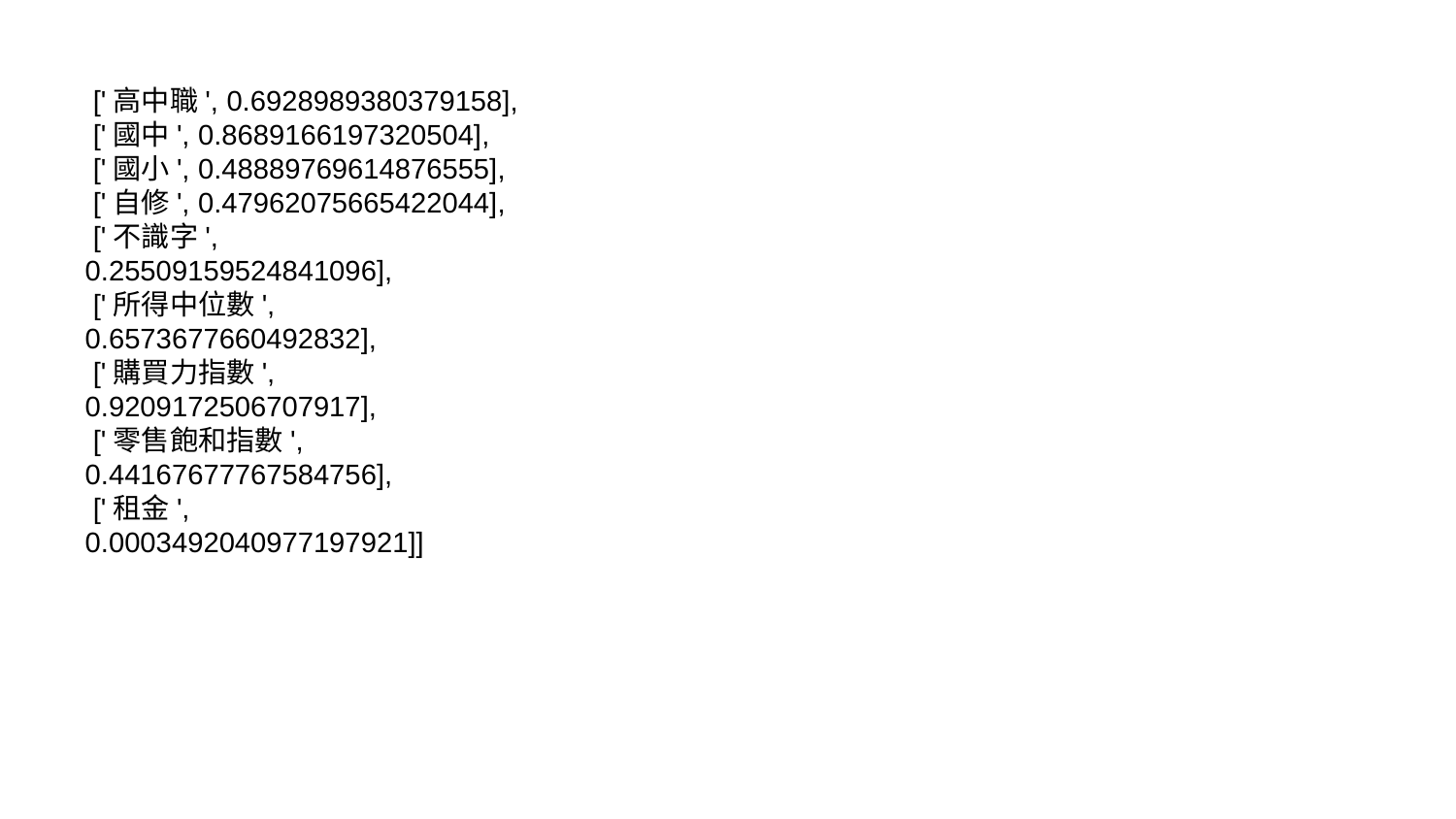

['高中職', 0.6928989380379158],
 ['國中', 0.8689166197320504],
 ['國小', 0.48889769614876555],
 ['自修', 0.47962075665422044],
 ['不識字', 0.25509159524841096],
 ['所得中位數', 0.6573677660492832],
 ['購買力指數', 0.9209172506707917],
 ['零售飽和指數', 0.44167677767584756],
 ['租金', 0.0003492040977197921]]